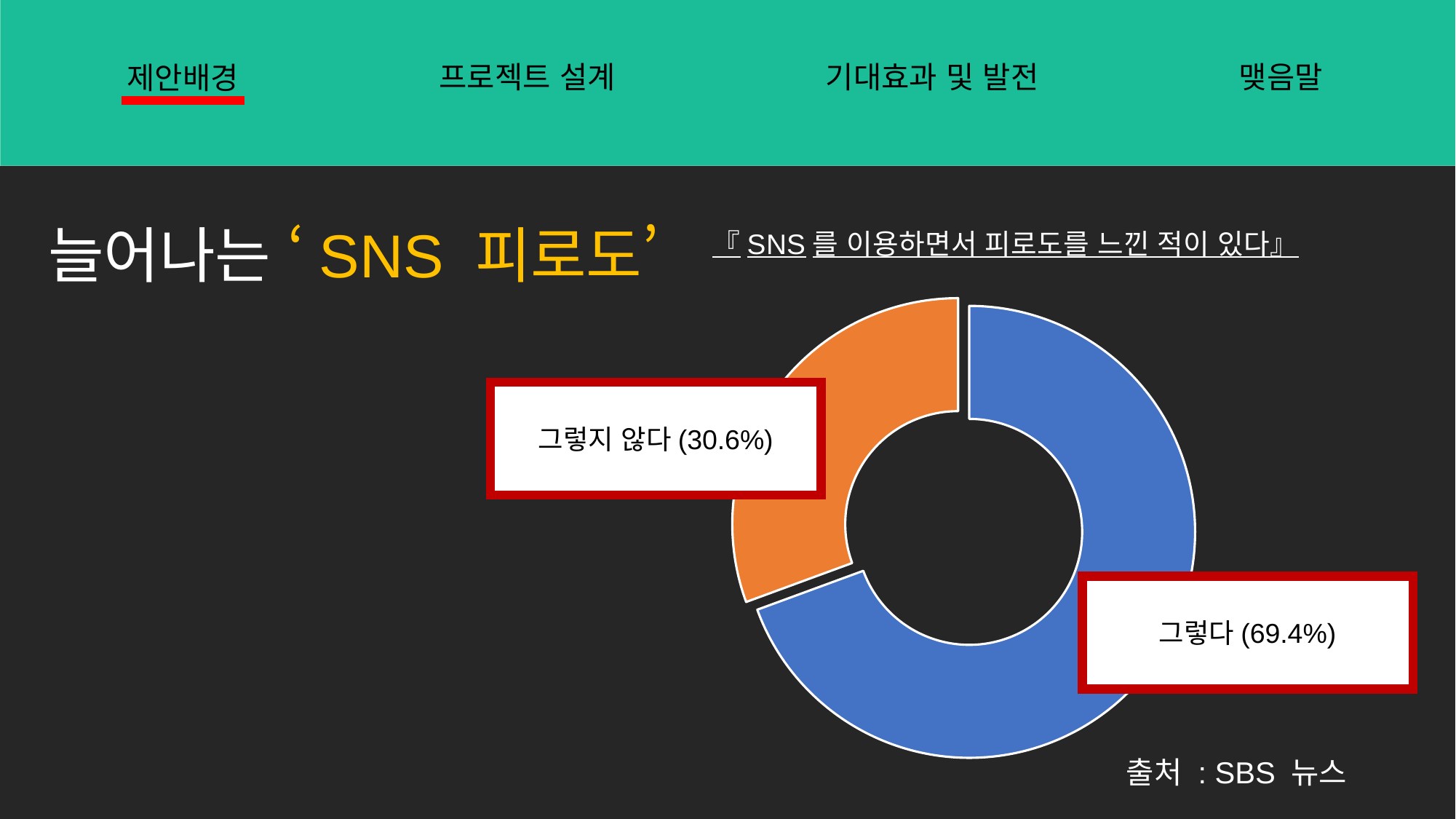

프로젝트 설계
기대효과 및 발전
맺음말
제안배경

늘어나는 ‘SNS 피로도’

### Chart: 『SNS를 이용하면서 피로도를 느낀 적이 있다』

| Category | 판매 |
|---|---|
| 그렇다 | 69.4 |
| 그렇지 않다 | 30.6 |
그렇지 않다(30.6%)
그렇다(69.4%)
출처 : SBS 뉴스